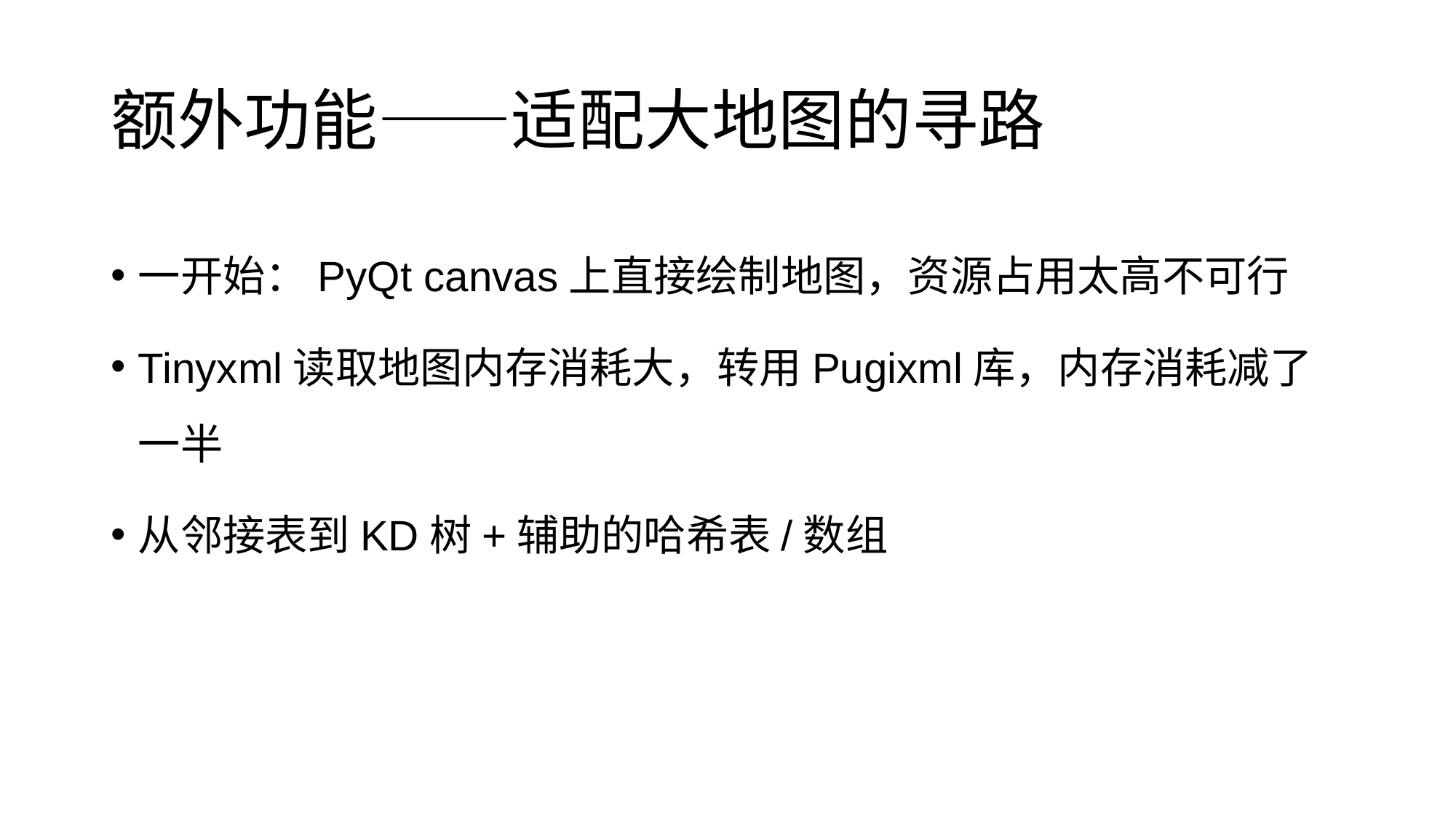

# 额外功能——适配大地图的寻路
一开始：PyQt canvas上直接绘制地图，资源占用太高不可行
Tinyxml读取地图内存消耗大，转用Pugixml库，内存消耗减了一半
从邻接表到KD树+辅助的哈希表/数组